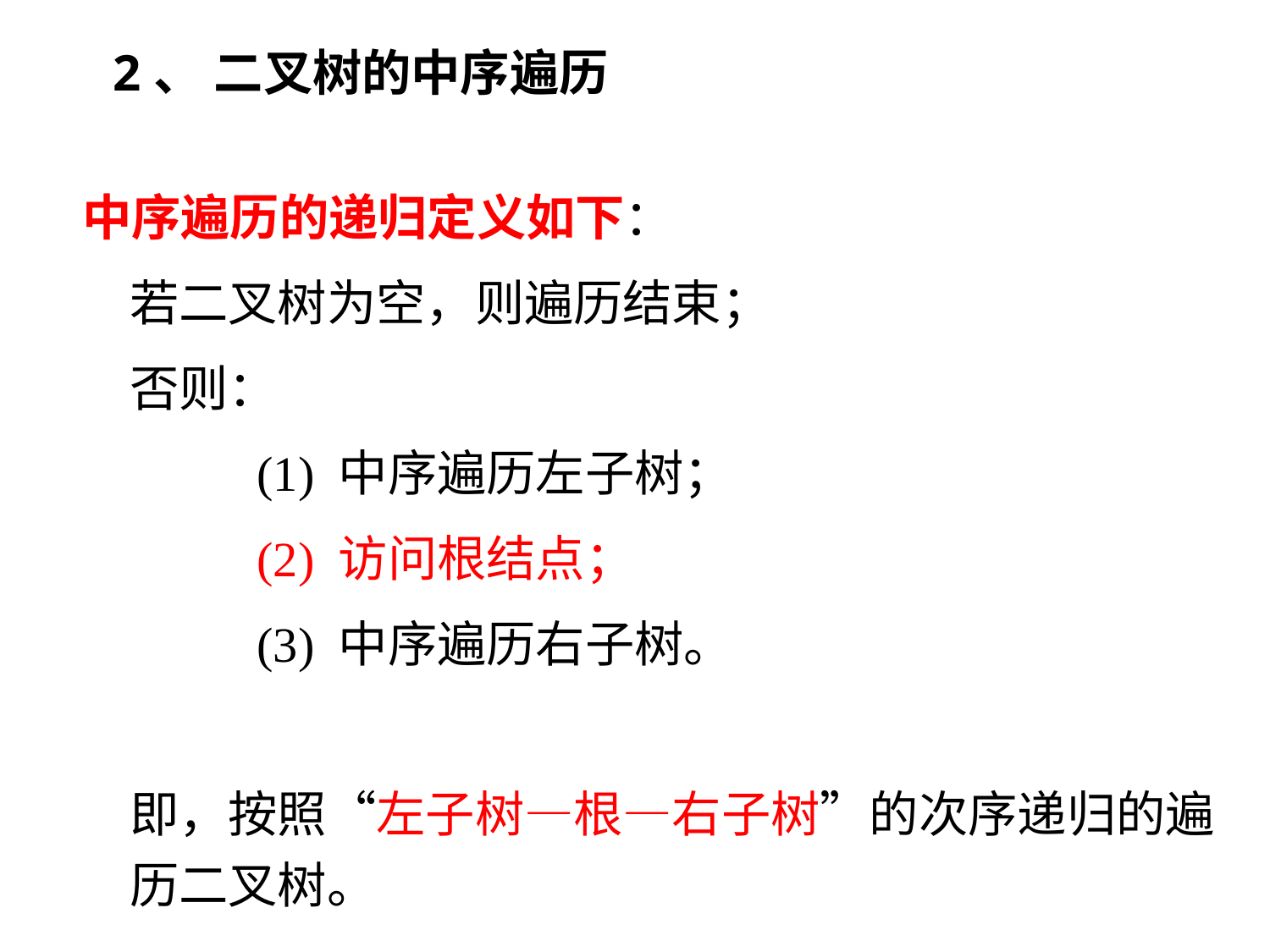

# 2、 二叉树的中序遍历
中序遍历的递归定义如下：
	若二叉树为空，则遍历结束；
	否则：
		(1) 中序遍历左子树；
		(2) 访问根结点；
		(3) 中序遍历右子树。

	即，按照“左子树—根—右子树”的次序递归的遍历二叉树。